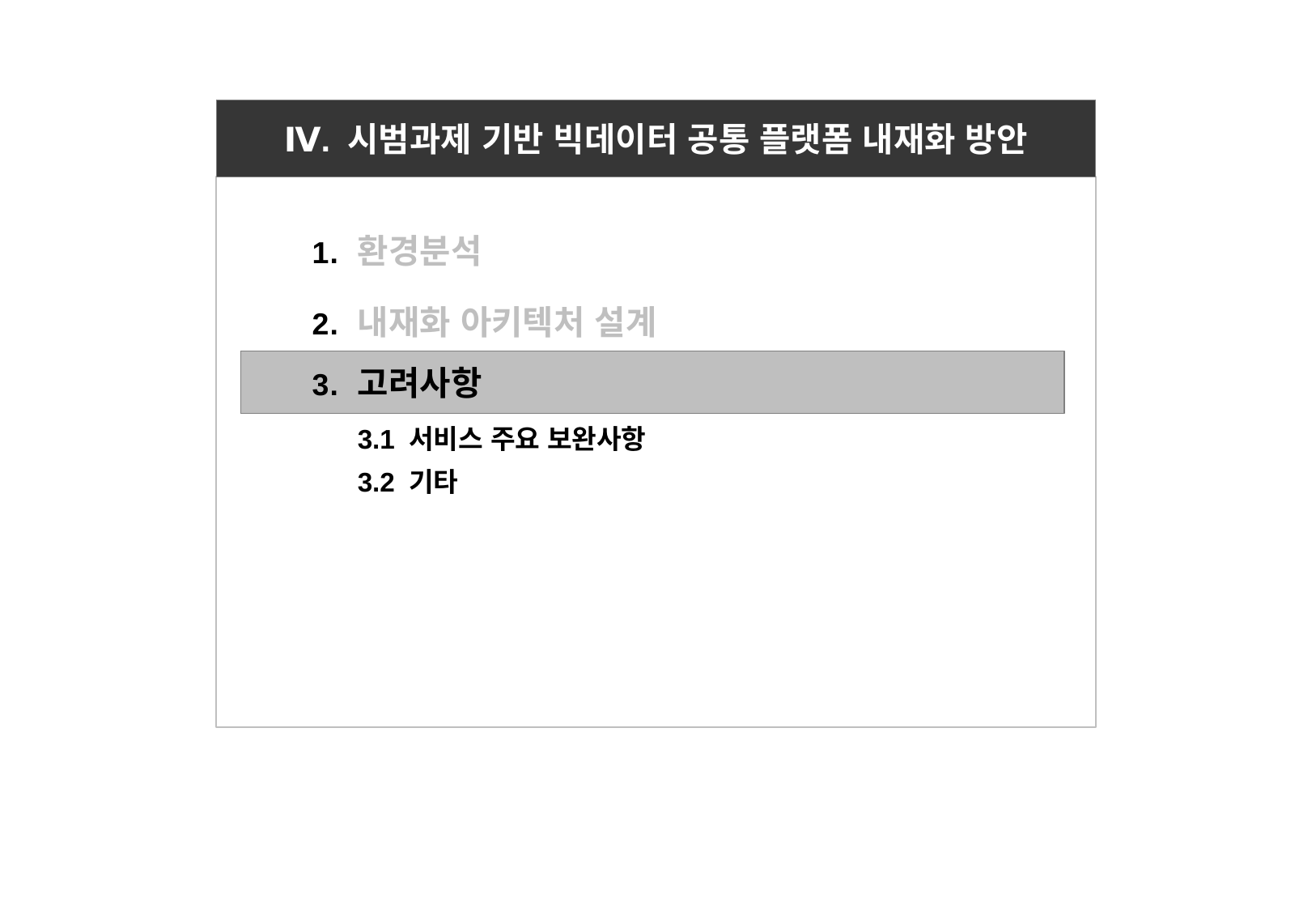

# Ⅳ. 시범과제 기반 빅데이터 공통 플랫폼 내재화 방안

환경분석
내재화 아키텍처 설계
고려사항
3.1 서비스 주요 보완사항
3.2 기타